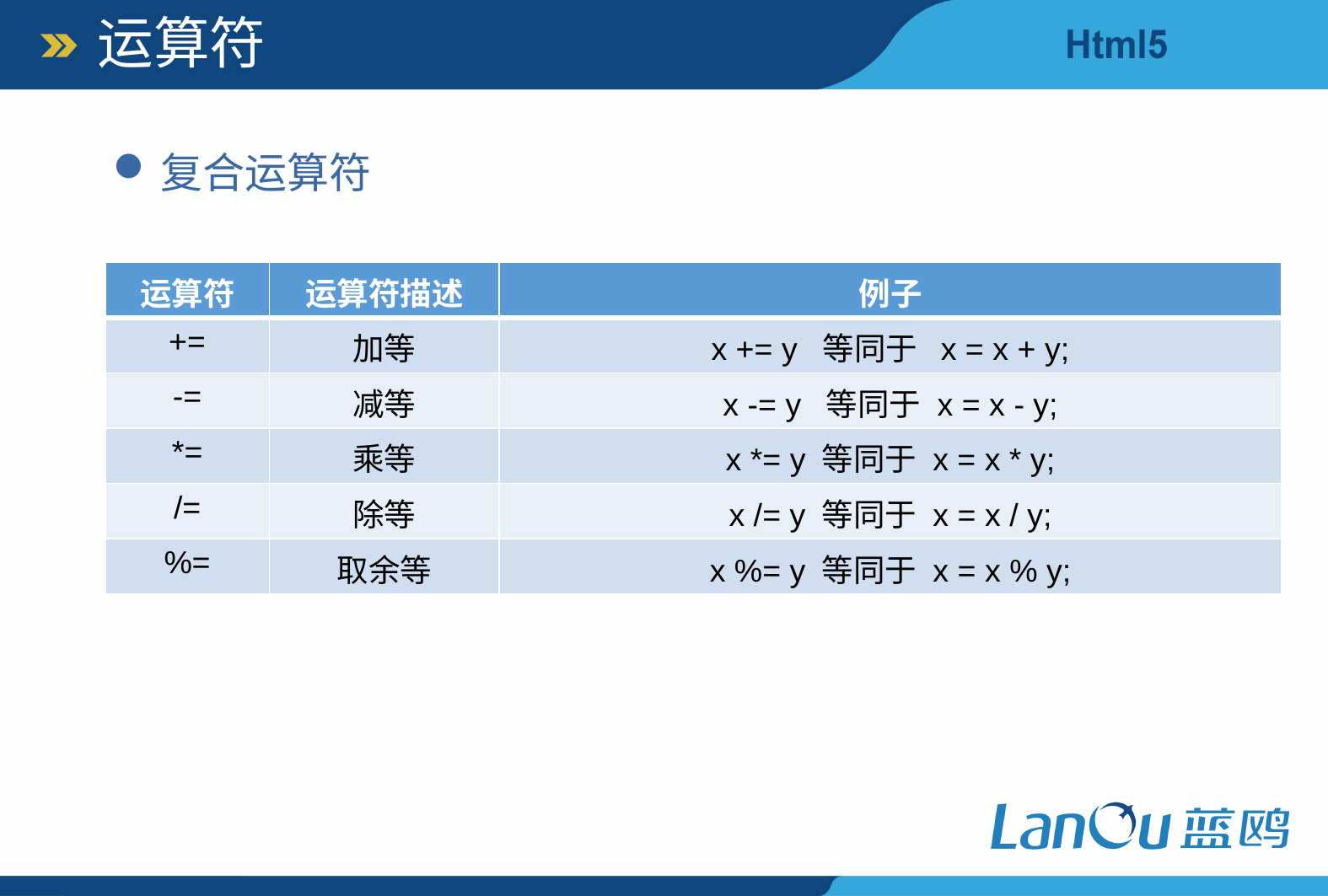

运算符
复合运算符
| 运算符 | 运算符描述 | 例子 |
| --- | --- | --- |
| += | 加等 | x += y 等同于 x = x + y; |
| -= | 减等 | x -= y 等同于 x = x - y; |
| \*= | 乘等 | x \*= y 等同于 x = x \* y; |
| /= | 除等 | x /= y 等同于 x = x / y; |
| %= | 取余等 | x %= y 等同于 x = x % y; |